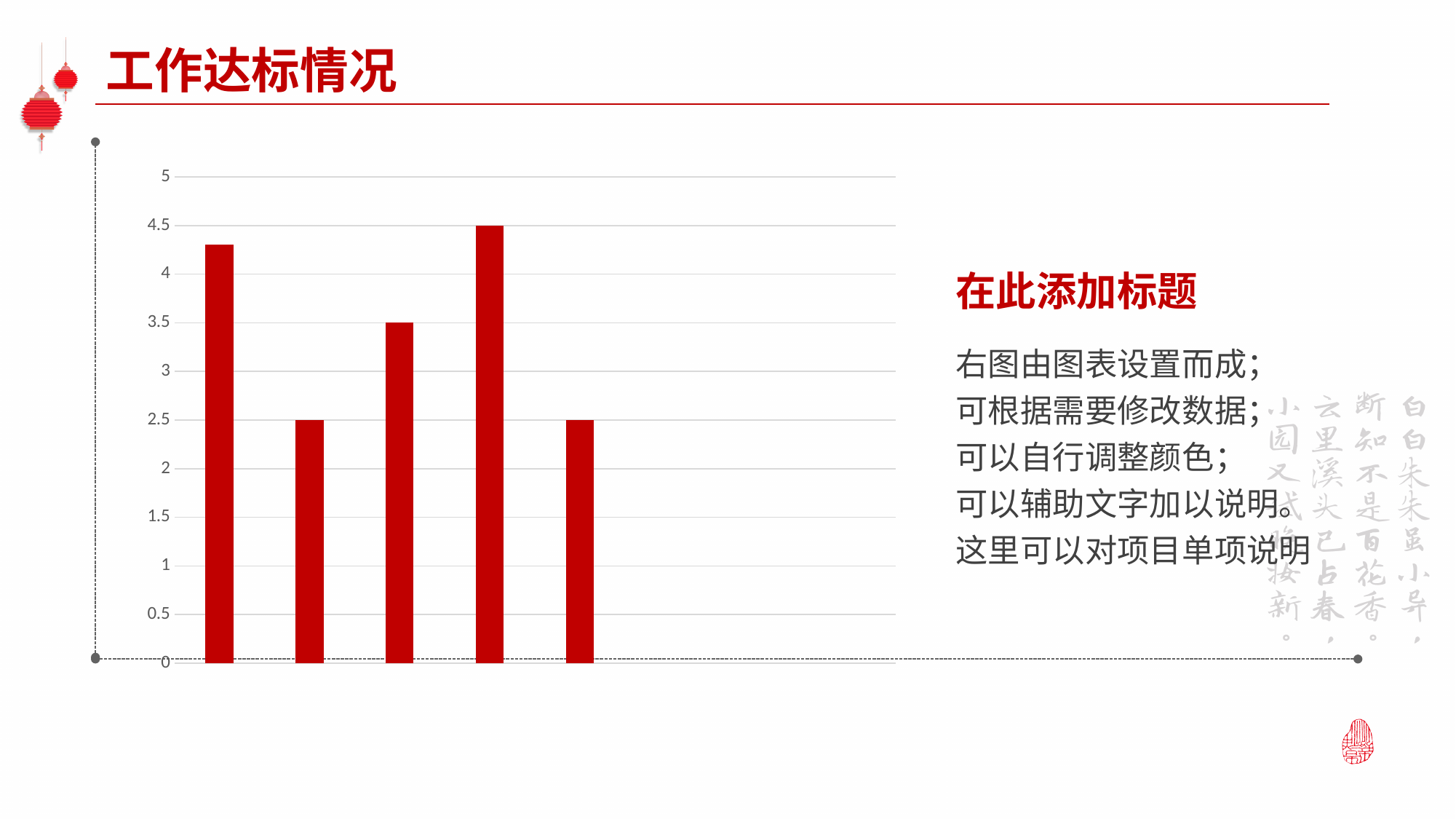

工作达标情况

### Chart

| Category | 系列 1 |
|---|---|
| 类别 1 | 4.3 |
| 类别 2 | 2.5 |
| 类别 3 | 3.5 |
| 类别 4 | 4.5 |
| 类别 5 | 2.5 |
在此添加标题
右图由图表设置而成；
可根据需要修改数据；
可以自行调整颜色；
可以辅助文字加以说明。
这里可以对项目单项说明